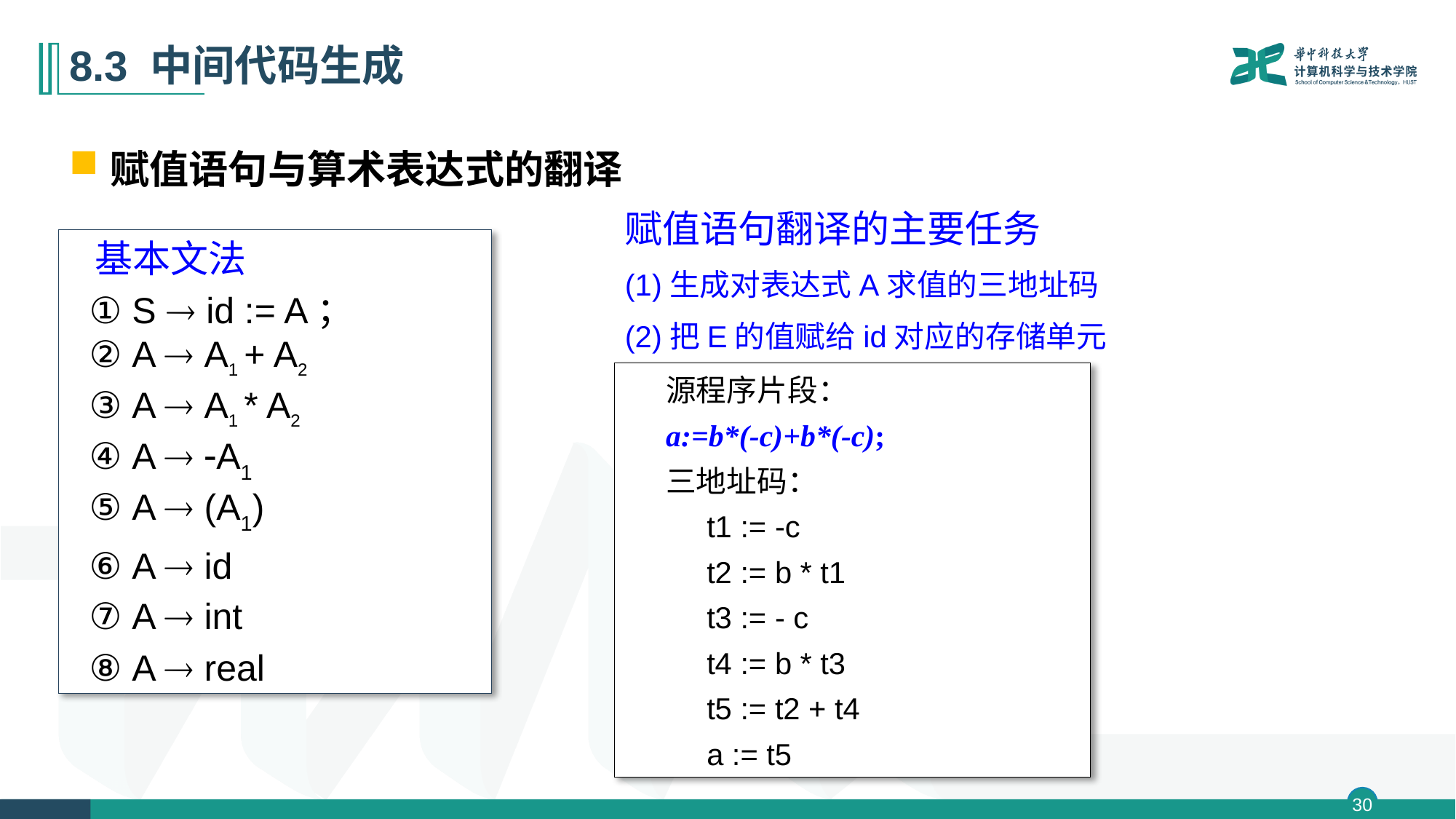

# 8.3 中间代码生成
赋值语句与算术表达式的翻译

赋值语句翻译的主要任务
(1)生成对表达式A求值的三地址码
(2)把E的值赋给id对应的存储单元
  基本文法
  ① S → id := A；
  ② A → A1 + A2
  ③ A → A1 * A2
  ④ A → −A1
  ⑤ A → (A1)
  ⑥ A → id
  ⑦ A → int
  ⑧ A → real
源程序片段：
a:=b*(-c)+b*(-c);
三地址码：
t1 := -c
t2 := b * t1
t3 := - c
t4 := b * t3
t5 := t2 + t4
a := t5